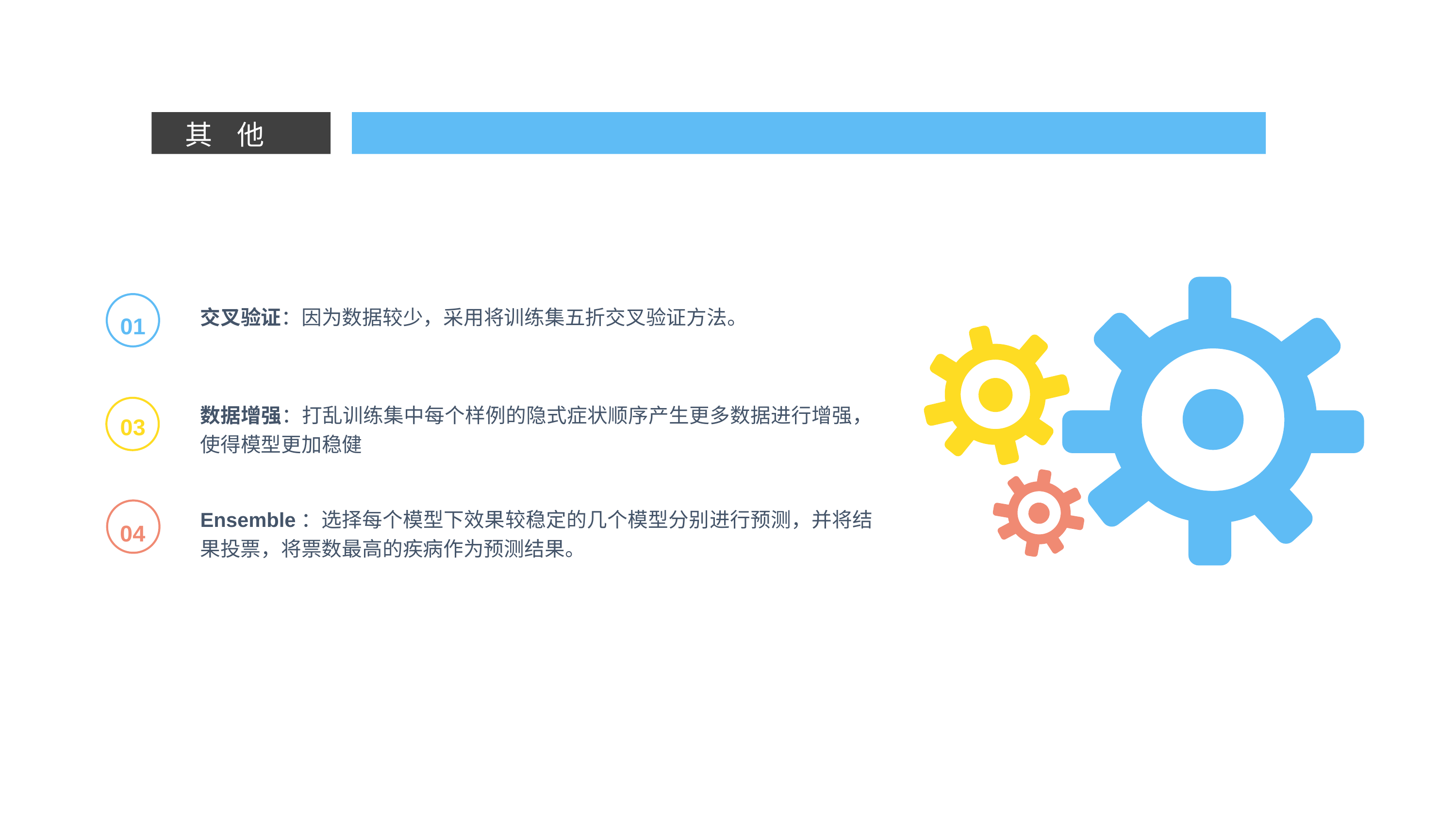

其    他

交叉验证：因为数据较少，采用将训练集五折交叉验证方法。
01

数据增强：打乱训练集中每个样例的隐式症状顺序产生更多数据进行增强，使得模型更加稳健

03

Ensemble：选择每个模型下效果较稳定的几个模型分别进行预测，并将结果投票，将票数最高的疾病作为预测结果。
04